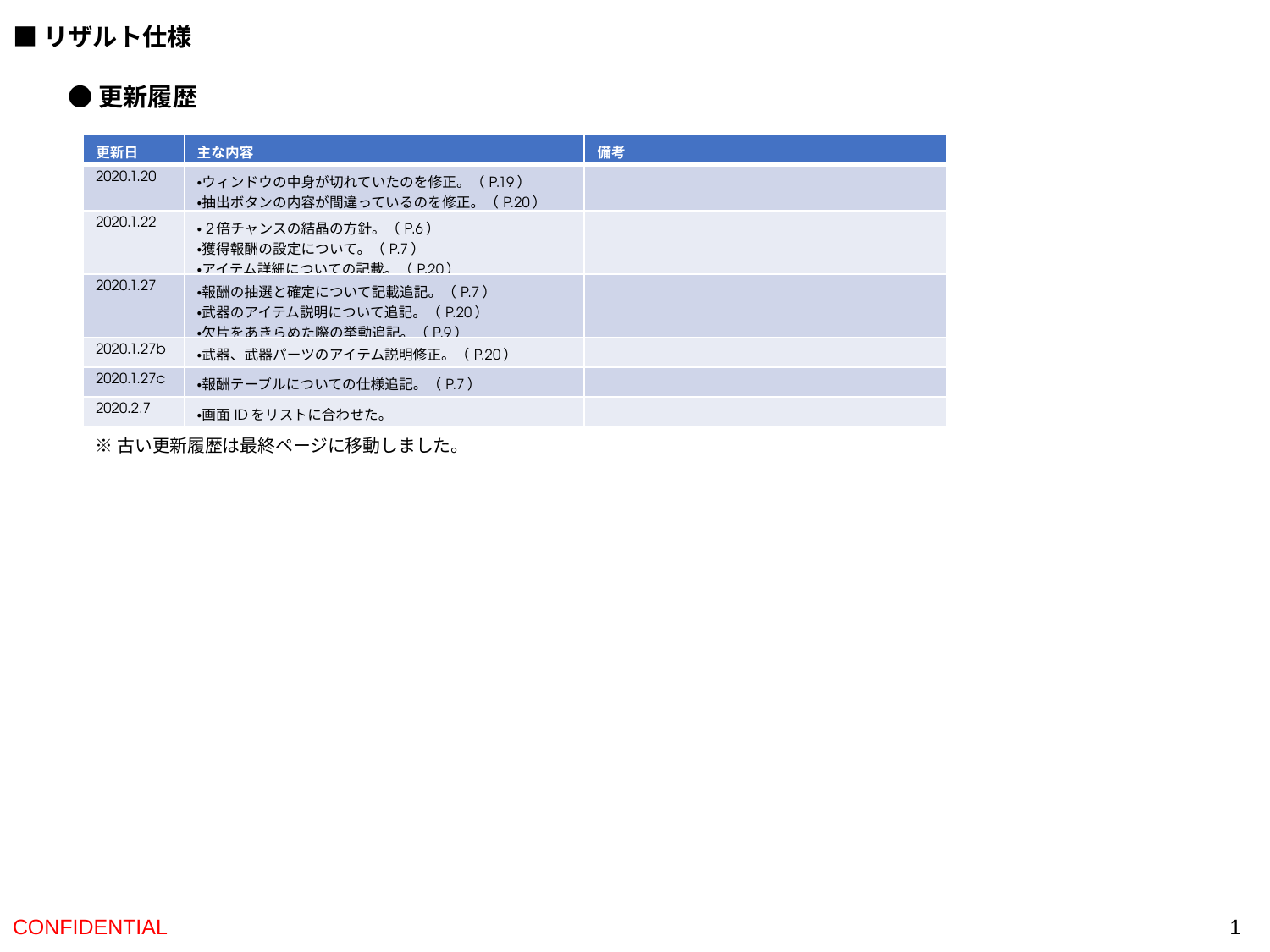

■リザルト仕様
●更新履歴
| 更新日 | 主な内容 | 備考 |
| --- | --- | --- |
| 2020.1.20 | ・ウィンドウの中身が切れていたのを修正。（P.19） ・抽出ボタンの内容が間違っているのを修正。（P.20） |  |
| 2020.1.22 | ・2倍チャンスの結晶の方針。（P.6） ・獲得報酬の設定について。（P.7） ・アイテム詳細についての記載。（P.20） |  |
| 2020.1.27 | ・報酬の抽選と確定について記載追記。（P.7） ・武器のアイテム説明について追記。（P.20） ・欠片をあきらめた際の挙動追記。（P.9） |  |
| 2020.1.27b | ・武器、武器パーツのアイテム説明修正。（P.20） |  |
| 2020.1.27c | ・報酬テーブルについての仕様追記。（P.7） |  |
| 2020.2.7 | ・画面IDをリストに合わせた。 |  |
※古い更新履歴は最終ページに移動しました。
1
CONFIDENTIAL